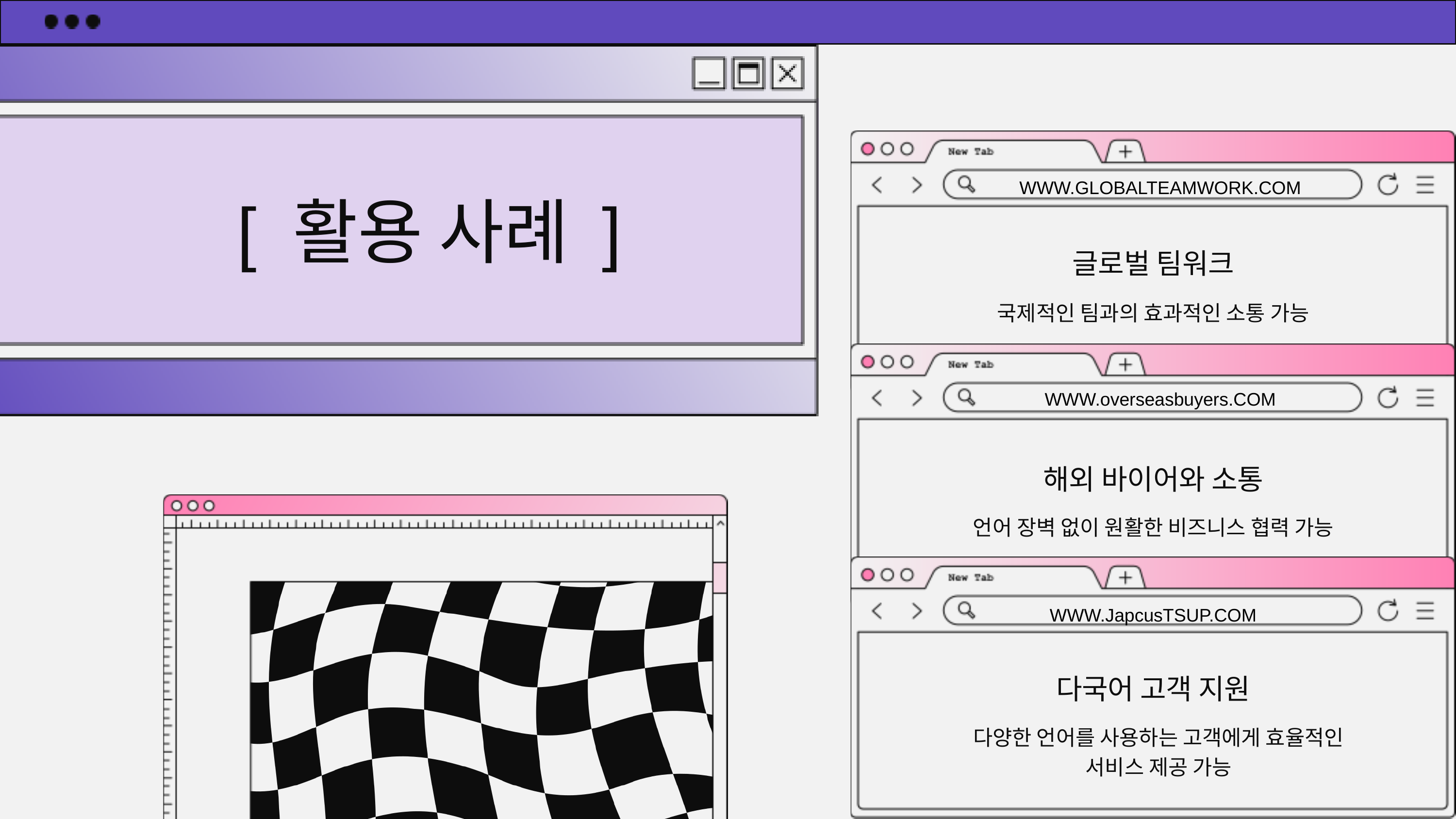

WWW.GLOBALTEAMWORK.COM
[ 활용 사례 ]
글로벌 팀워크
국제적인 팀과의 효과적인 소통 가능

WWW.overseasbuyers.COM
해외 바이어와 소통

언어 장벽 없이 원활한 비즈니스 협력 가능

WWW.JapcusTSUP.COM
다국어 고객 지원
다양한 언어를 사용하는 고객에게 효율적인 서비스 제공 가능